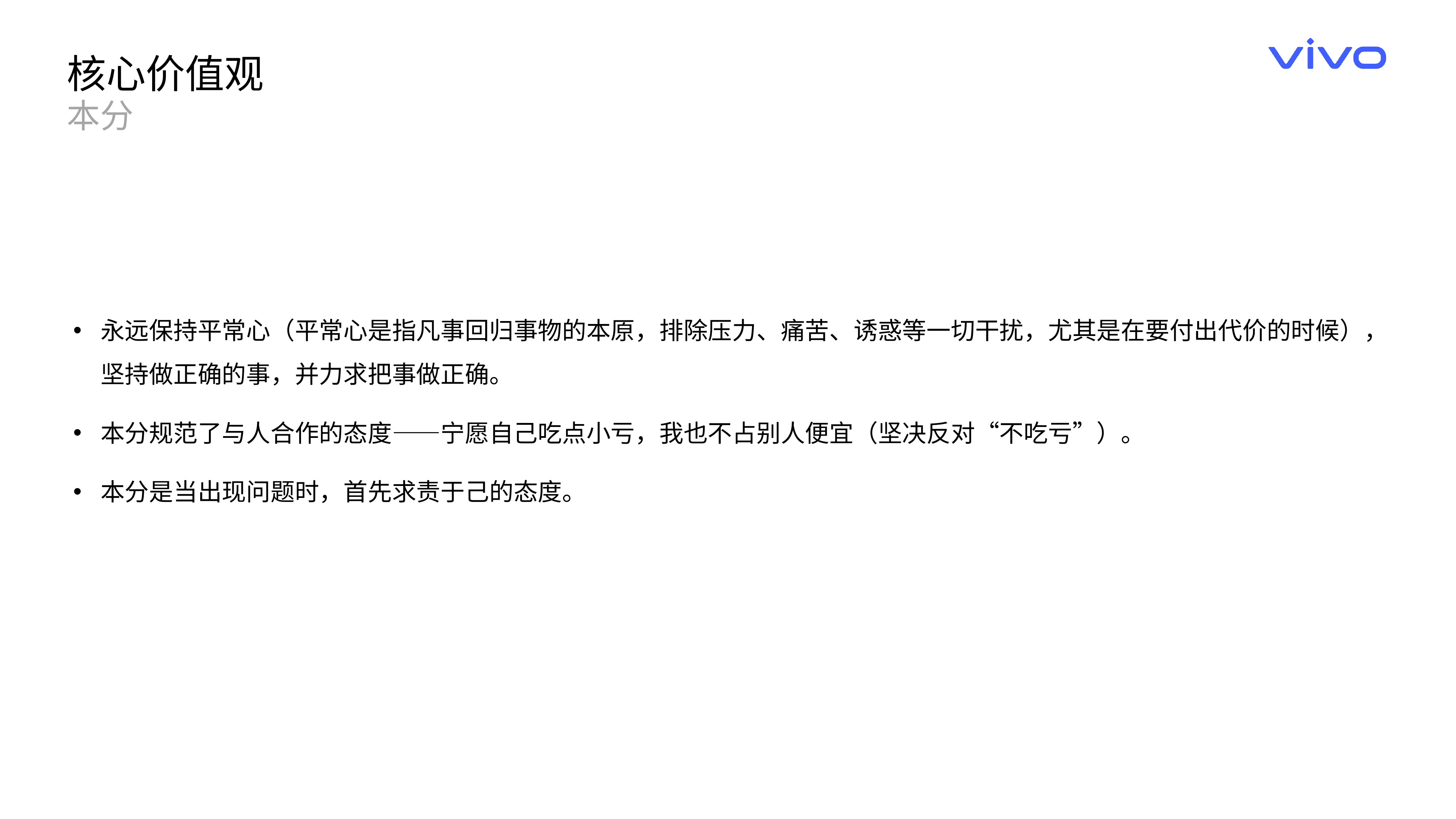

核心价值观
本分
永远保持平常心（平常心是指凡事回归事物的本原，排除压力、痛苦、诱惑等一切干扰，尤其是在要付出代价的时候），坚持做正确的事，并力求把事做正确。
本分规范了与人合作的态度——宁愿自己吃点小亏，我也不占别人便宜（坚决反对“不吃亏”）。
本分是当出现问题时，首先求责于己的态度。